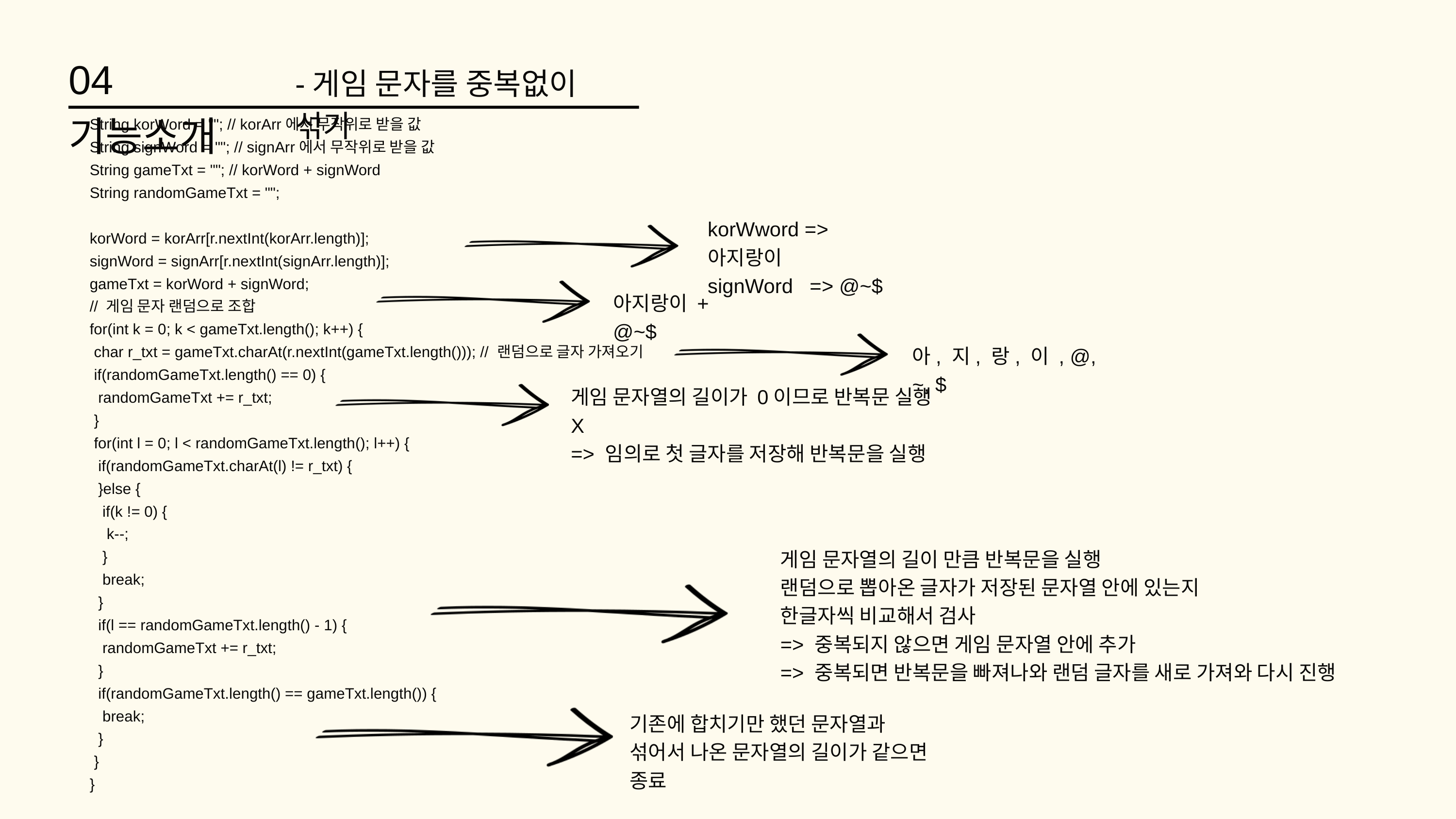

04 기능소개
-게임 문자를 중복없이 섞기

     String korWord = ""; // korArr에서 무작위로 받을 값
     String signWord = ""; // signArr에서 무작위로 받을 값
     String gameTxt = ""; // korWord + signWord
     String randomGameTxt = "";

     korWord = korArr[r.nextInt(korArr.length)];
     signWord = signArr[r.nextInt(signArr.length)];
     gameTxt = korWord + signWord;
     // 게임 문자 랜덤으로 조합
     for(int k = 0; k < gameTxt.length(); k++) {
      char r_txt = gameTxt.charAt(r.nextInt(gameTxt.length())); // 랜덤으로 글자 가져오기
      if(randomGameTxt.length() == 0) {
       randomGameTxt += r_txt;
      }
      for(int l = 0; l < randomGameTxt.length(); l++) {
       if(randomGameTxt.charAt(l) != r_txt) {
       }else {
        if(k != 0) {
         k--;
        }
        break;
       }
       if(l == randomGameTxt.length() - 1) {
        randomGameTxt += r_txt;
       }
       if(randomGameTxt.length() == gameTxt.length()) {
        break;
       }
      }
     }
korWword => 아지랑이
signWord   => @~$

아지랑이 + @~$

아, 지, 랑, 이 , @, ~, $
게임 문자열의 길이가 0이므로 반복문 실행 X
=> 임의로 첫 글자를 저장해 반복문을 실행

게임 문자열의 길이 만큼 반복문을 실행
랜덤으로 뽑아온 글자가 저장된 문자열 안에 있는지
한글자씩 비교해서 검사
=> 중복되지 않으면 게임 문자열 안에 추가
=> 중복되면 반복문을 빠져나와 랜덤 글자를 새로 가져와 다시 진행

기존에 합치기만 했던 문자열과
섞어서 나온 문자열의 길이가 같으면
종료